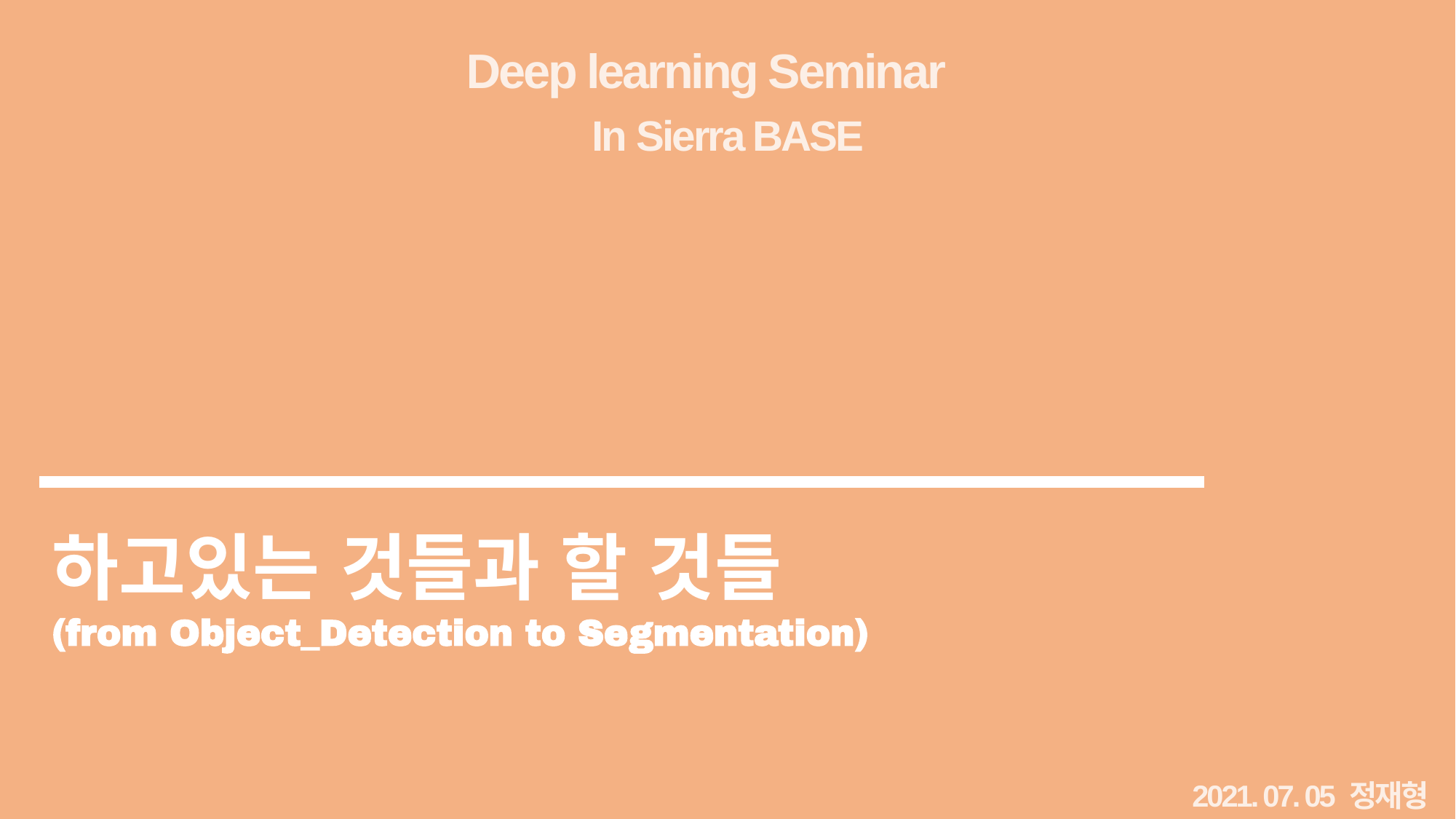

Deep learning Seminar
In Sierra BASE
하고있는 것들과 할 것들
(from Object_Detection to Segmentation)
2021. 07. 05 정재형